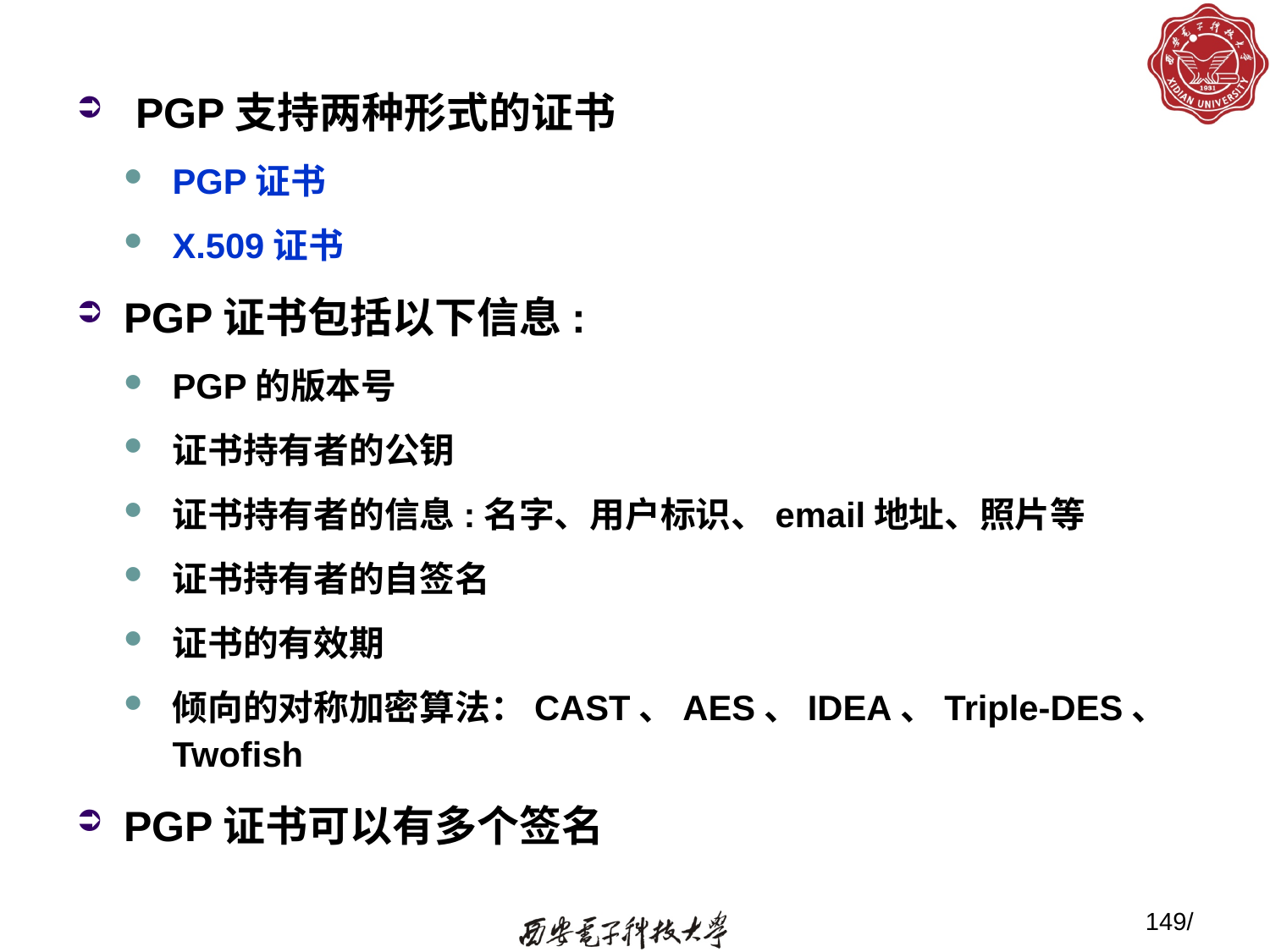

PGP支持两种形式的证书
PGP证书
X.509证书
PGP证书包括以下信息:
PGP的版本号
证书持有者的公钥
证书持有者的信息:名字、用户标识、email地址、照片等
证书持有者的自签名
证书的有效期
倾向的对称加密算法：CAST、AES、IDEA、Triple-DES、Twofish
PGP证书可以有多个签名
149/